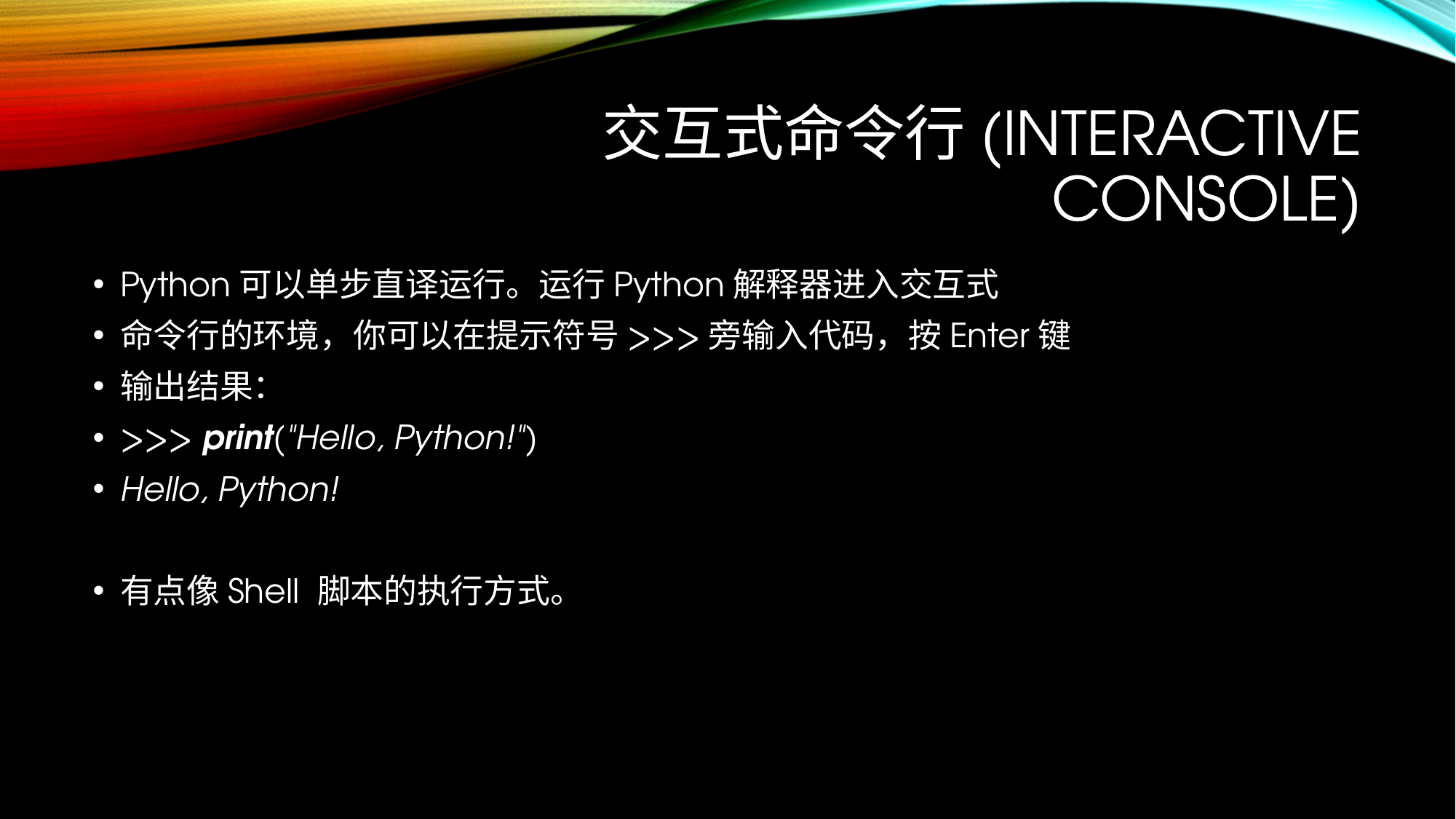

# 交互式命令行(Interactive console)
Python可以单步直译运行。运行Python解释器进入交互式
命令行的环境，你可以在提示符号>>>旁输入代码，按Enter键
输出结果：
>>> print("Hello, Python!")
Hello, Python!

有点像Shell 脚本的执行方式。